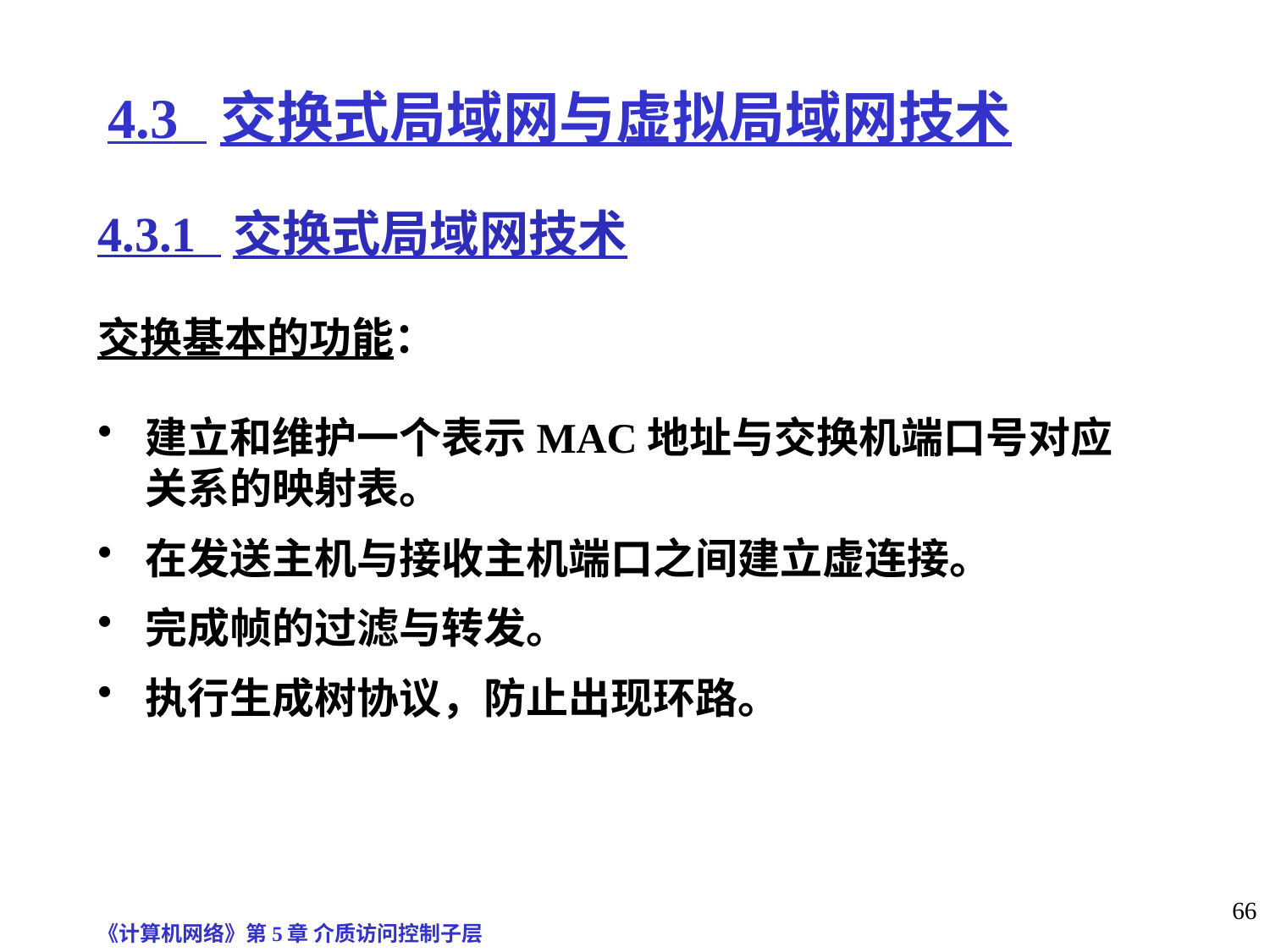

# 4.3  交换式局域网与虚拟局域网技术
4.3.1  交换式局域网技术

交换基本的功能：

建立和维护一个表示MAC地址与交换机端口号对应关系的映射表。
在发送主机与接收主机端口之间建立虚连接。
完成帧的过滤与转发。
执行生成树协议，防止出现环路。

《计算机网络》第5章 介质访问控制子层
66